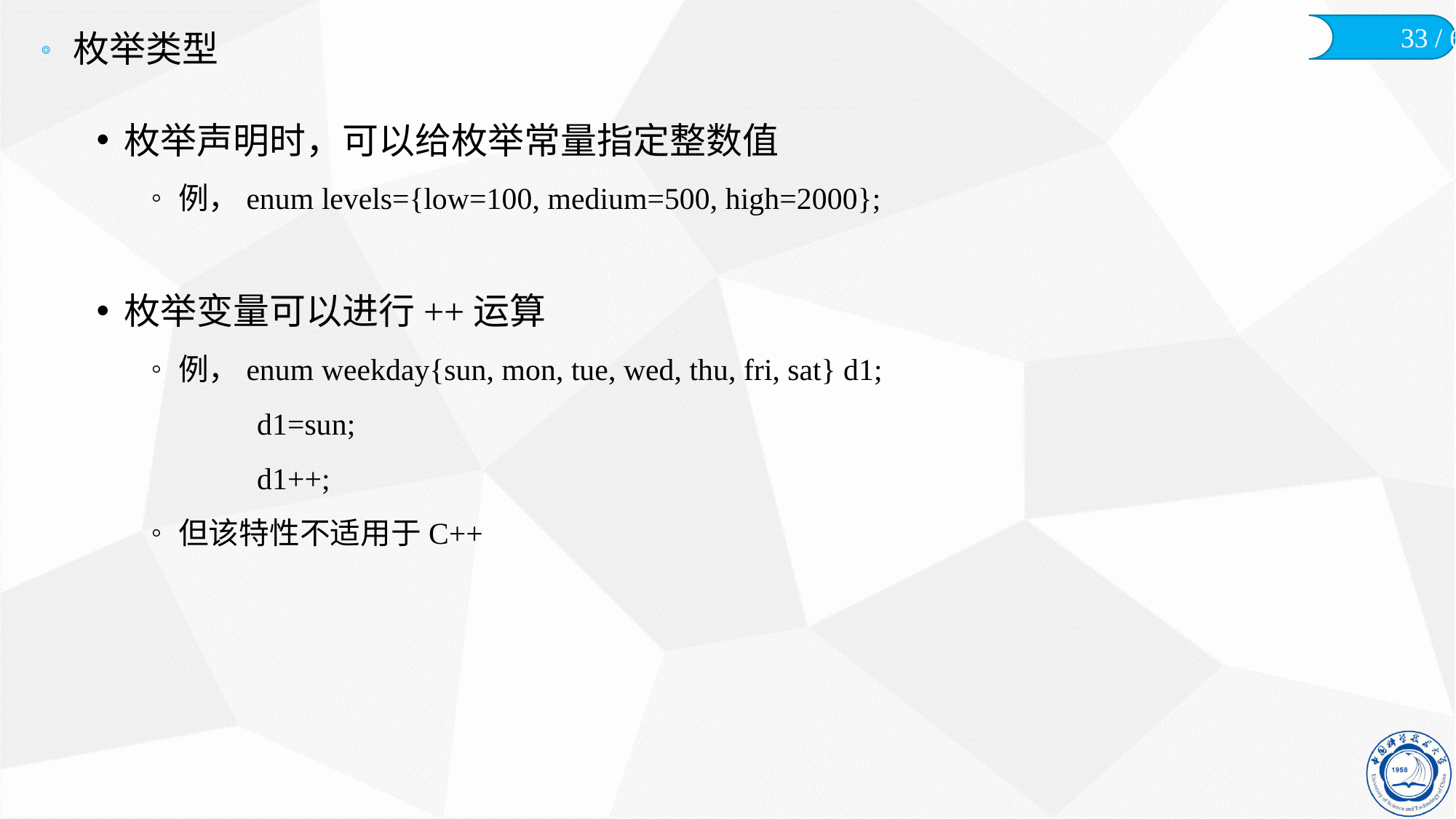

# 枚举类型
枚举声明时，可以给枚举常量指定整数值
例，enum levels={low=100, medium=500, high=2000};

枚举变量可以进行++运算
例，enum weekday{sun, mon, tue, wed, thu, fri, sat} d1;
d1=sun;
d1++;
但该特性不适用于C++